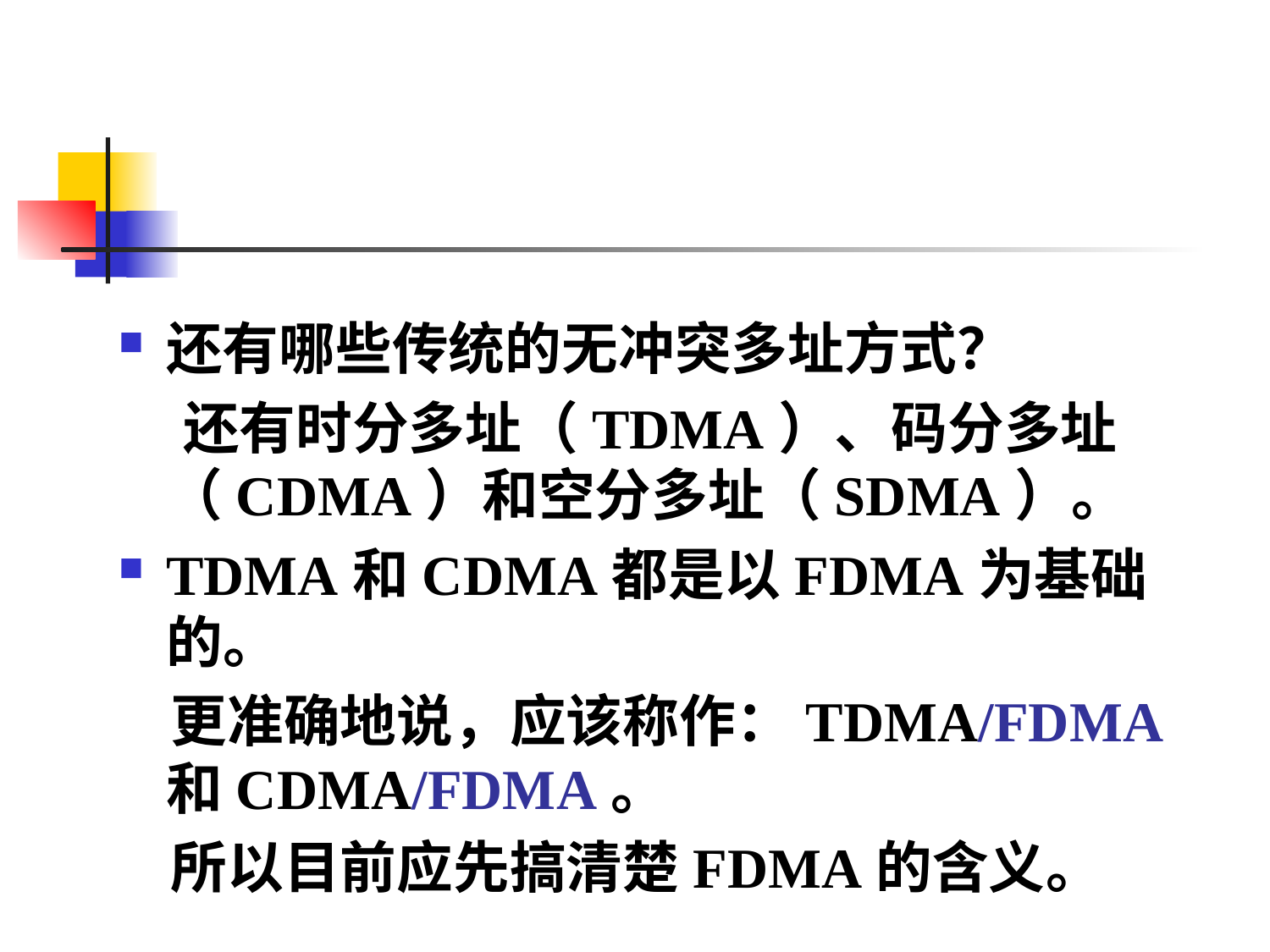

#
还有哪些传统的无冲突多址方式？
    还有时分多址（TDMA）、码分多址（CDMA）和空分多址（SDMA）。
TDMA和CDMA都是以FDMA为基础的。
   更准确地说，应该称作：TDMA/FDMA和CDMA/FDMA。
   所以目前应先搞清楚FDMA的含义。